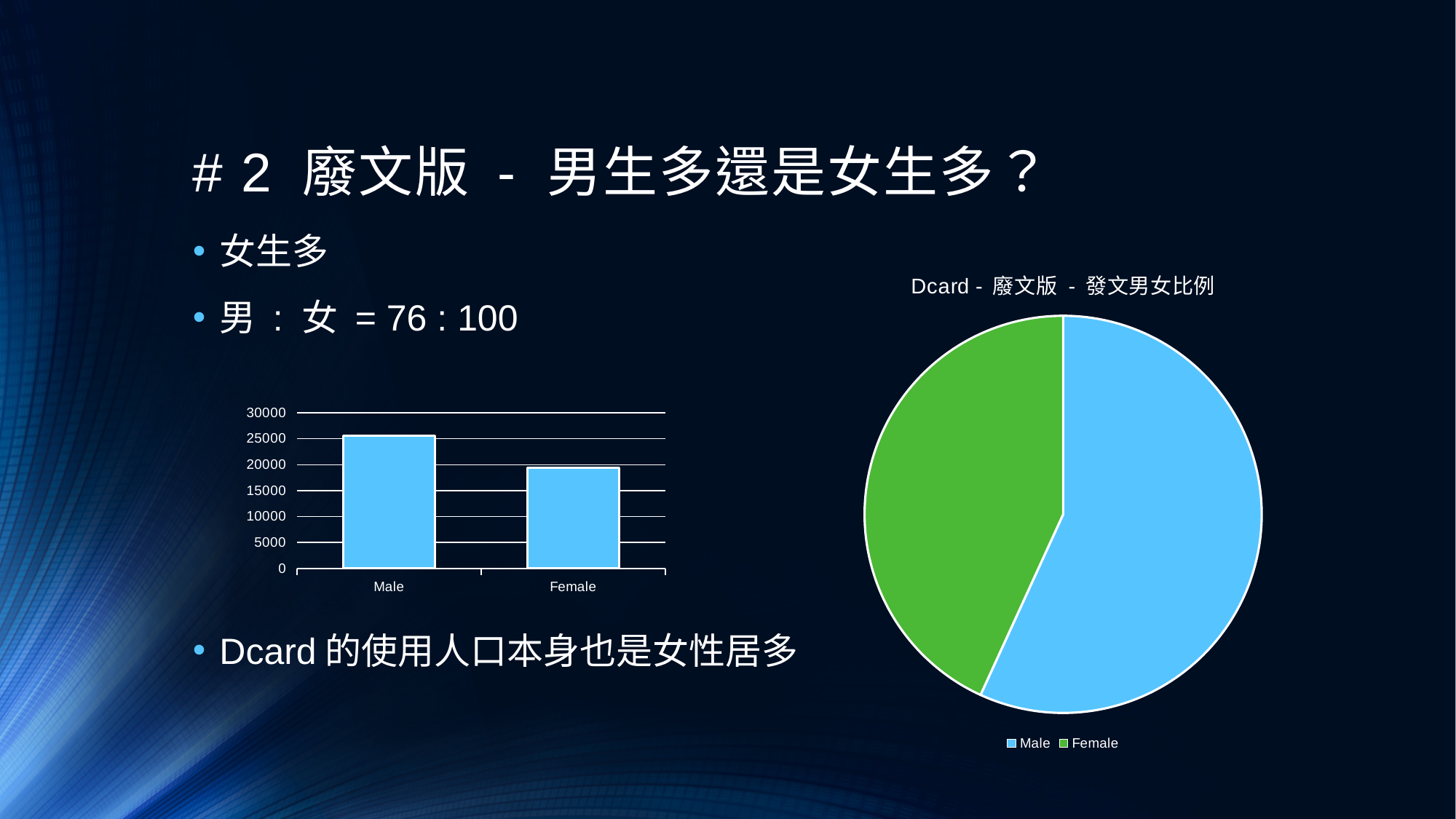

# # 2 廢文版 - 男生多還是女生多？
女生多
男 : 女 = 76 : 100

Dcard的使用人口本身也是女性居多

### Chart: Dcard - 廢文版 - 發文男女比例

| Category |  |
|---|---|
| Male | 25572.0 |
| Female | 19426.0 |

### Chart

| Category |  |
|---|---|
| Male | 25572.0 |
| Female | 19426.0 |